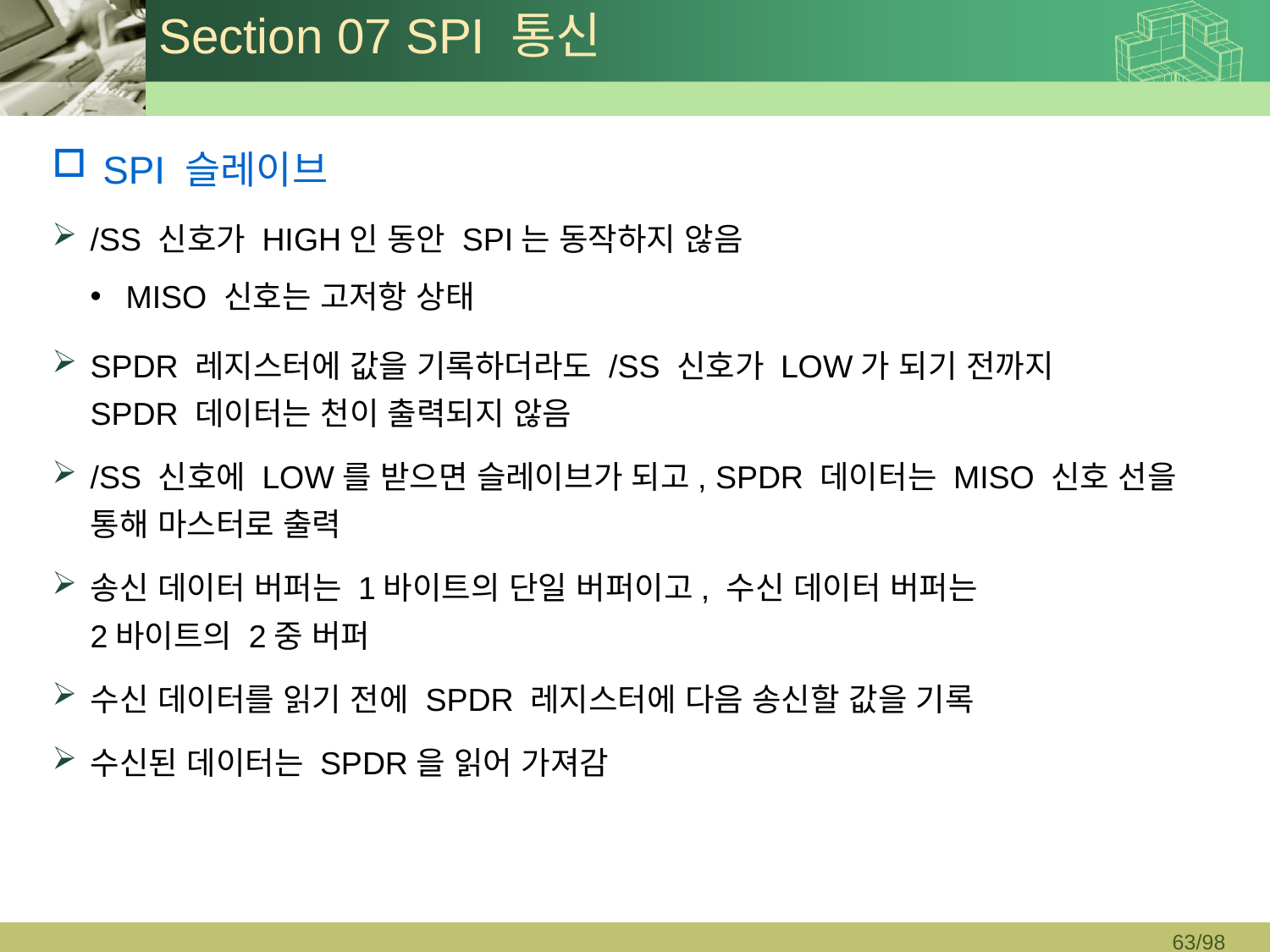

# Section 07 SPI 통신
SPI 슬레이브
/SS 신호가 HIGH인 동안 SPI는 동작하지 않음
MISO 신호는 고저항 상태
SPDR 레지스터에 값을 기록하더라도 /SS 신호가 LOW가 되기 전까지
SPDR 데이터는 천이 출력되지 않음
/SS 신호에 LOW를 받으면 슬레이브가 되고, SPDR 데이터는 MISO 신호 선을 통해 마스터로 출력
송신 데이터 버퍼는 1바이트의 단일 버퍼이고, 수신 데이터 버퍼는
2바이트의 2중 버퍼
수신 데이터를 읽기 전에 SPDR 레지스터에 다음 송신할 값을 기록
수신된 데이터는 SPDR을 읽어 가져감